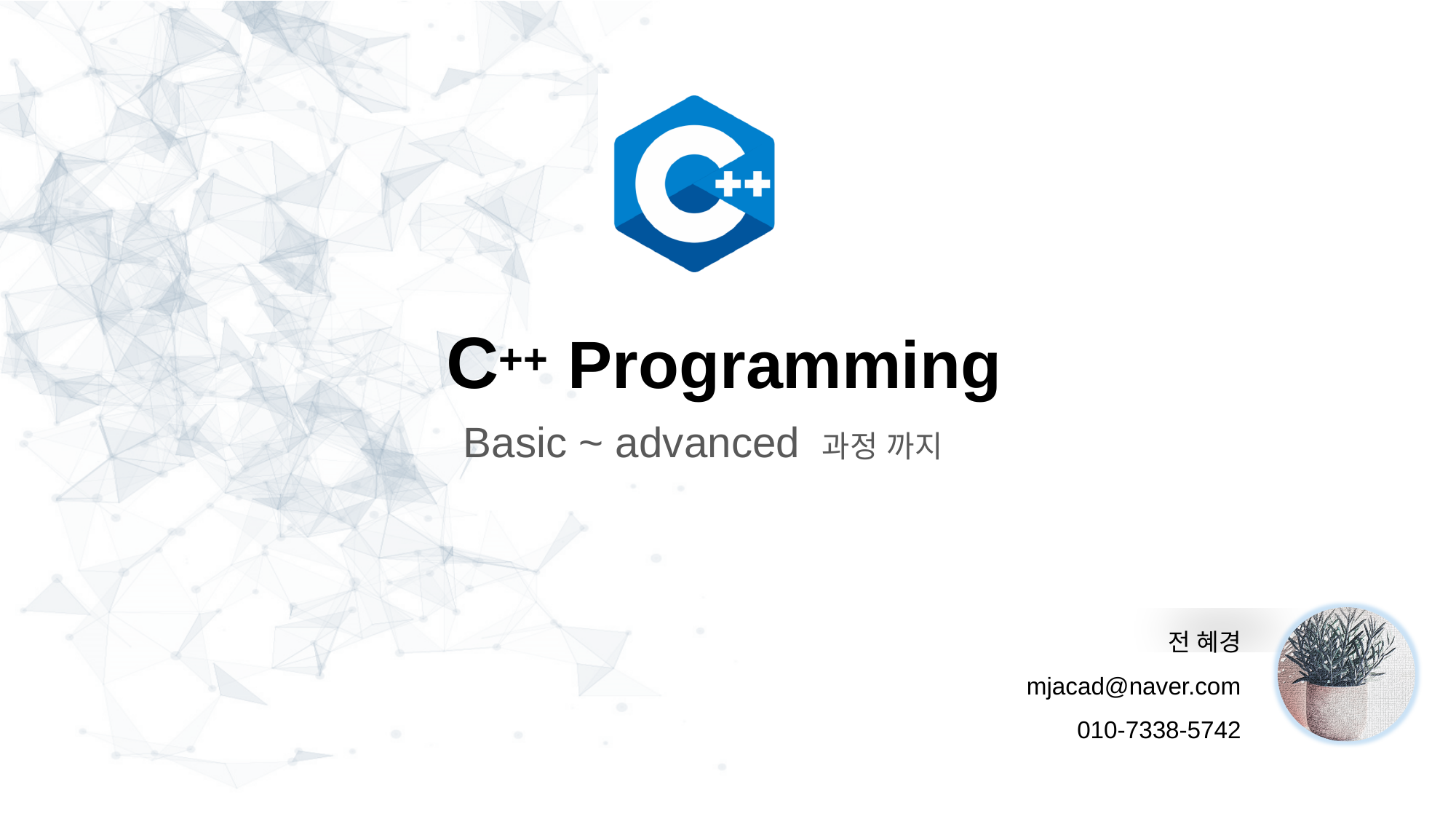

C++ Programming
Basic ~ advanced 과정 까지